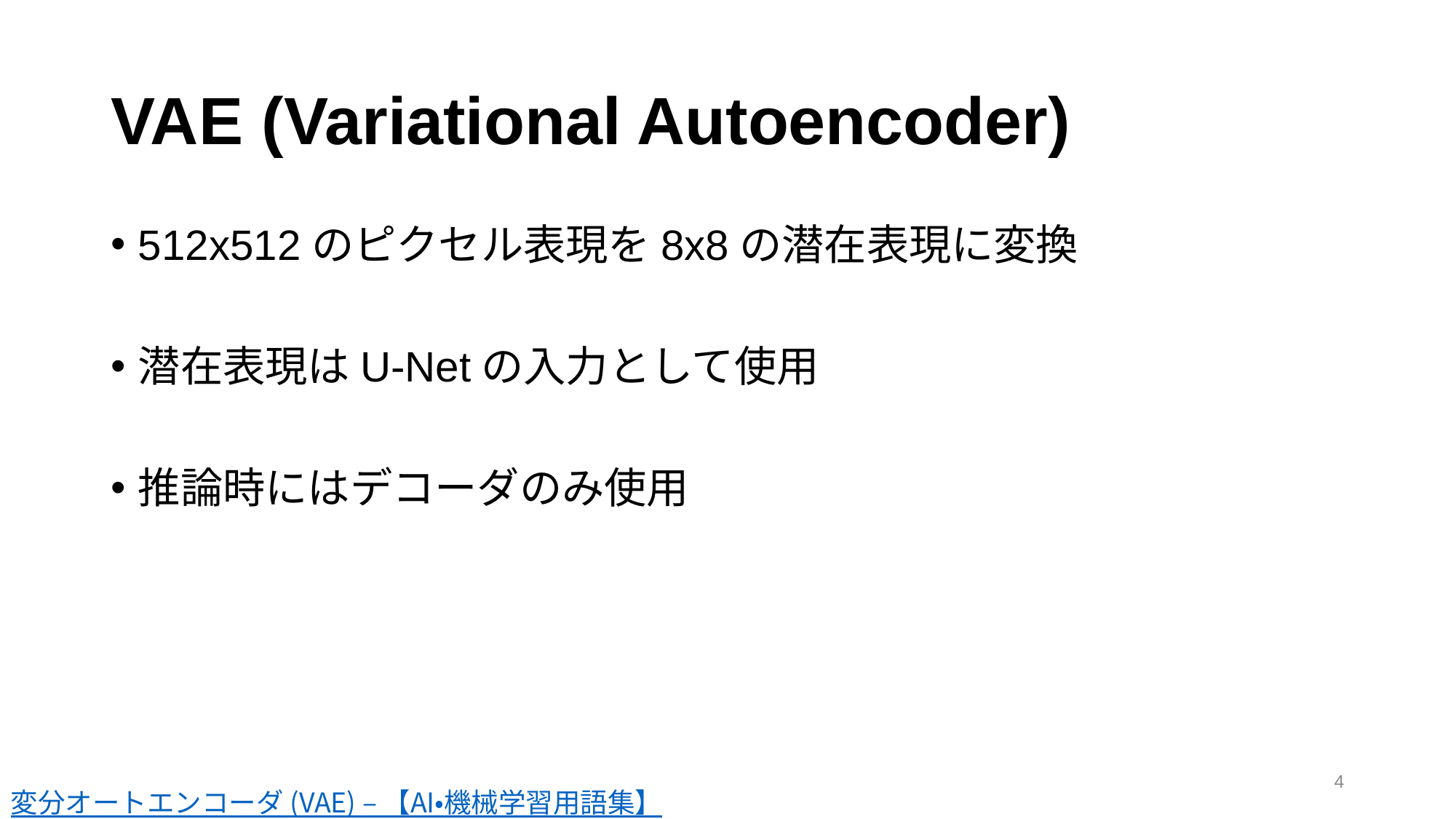

# VAE (Variational Autoencoder)
512x512のピクセル表現を8x8の潜在表現に変換

潜在表現はU-Netの入力として使用

推論時にはデコーダのみ使用
4
変分オートエンコーダ (VAE) – 【AI・機械学習用語集】